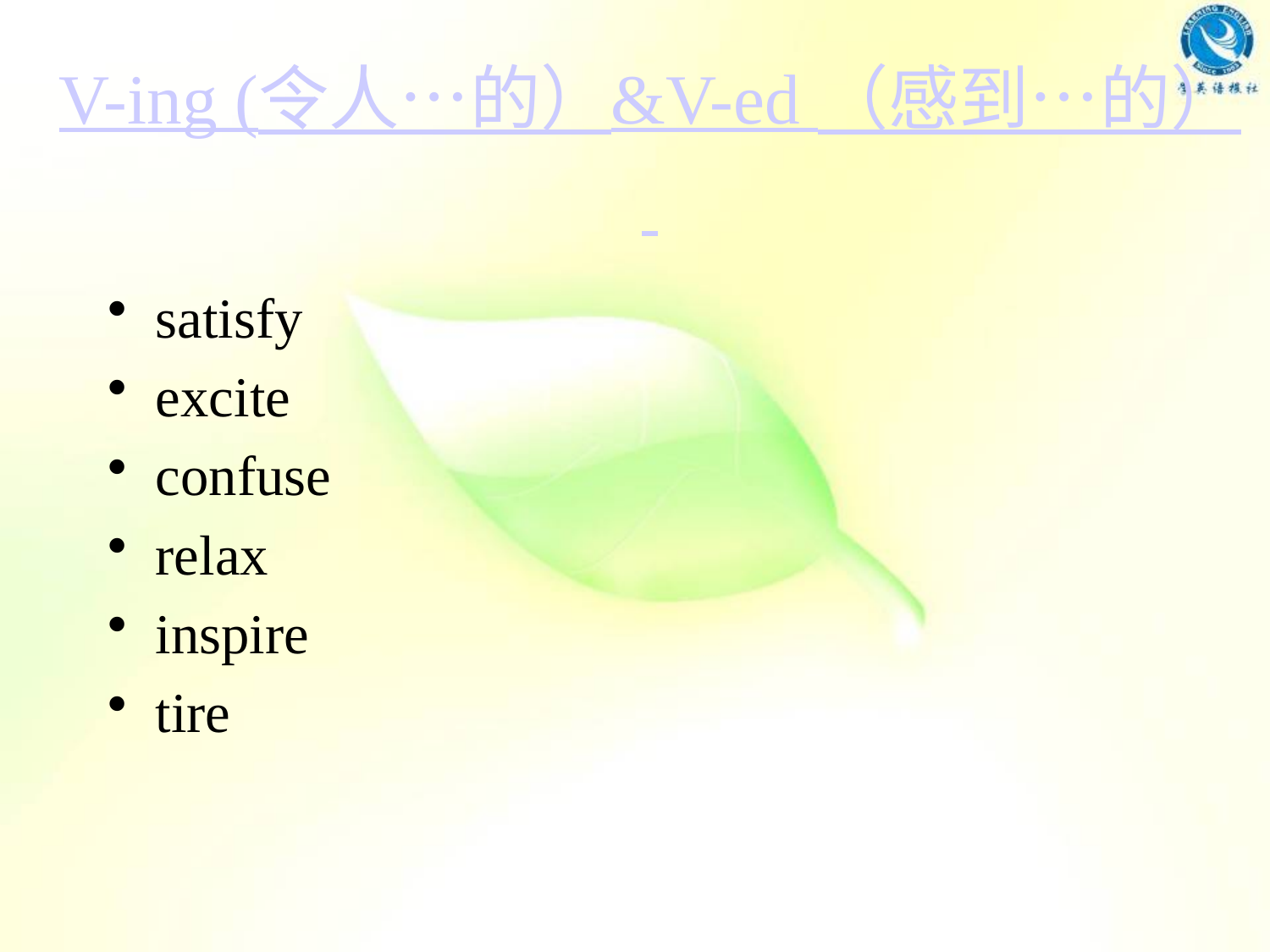

# V-ing (令人…的）&V-ed （感到…的）
satisfy
excite
confuse
relax
inspire
tire